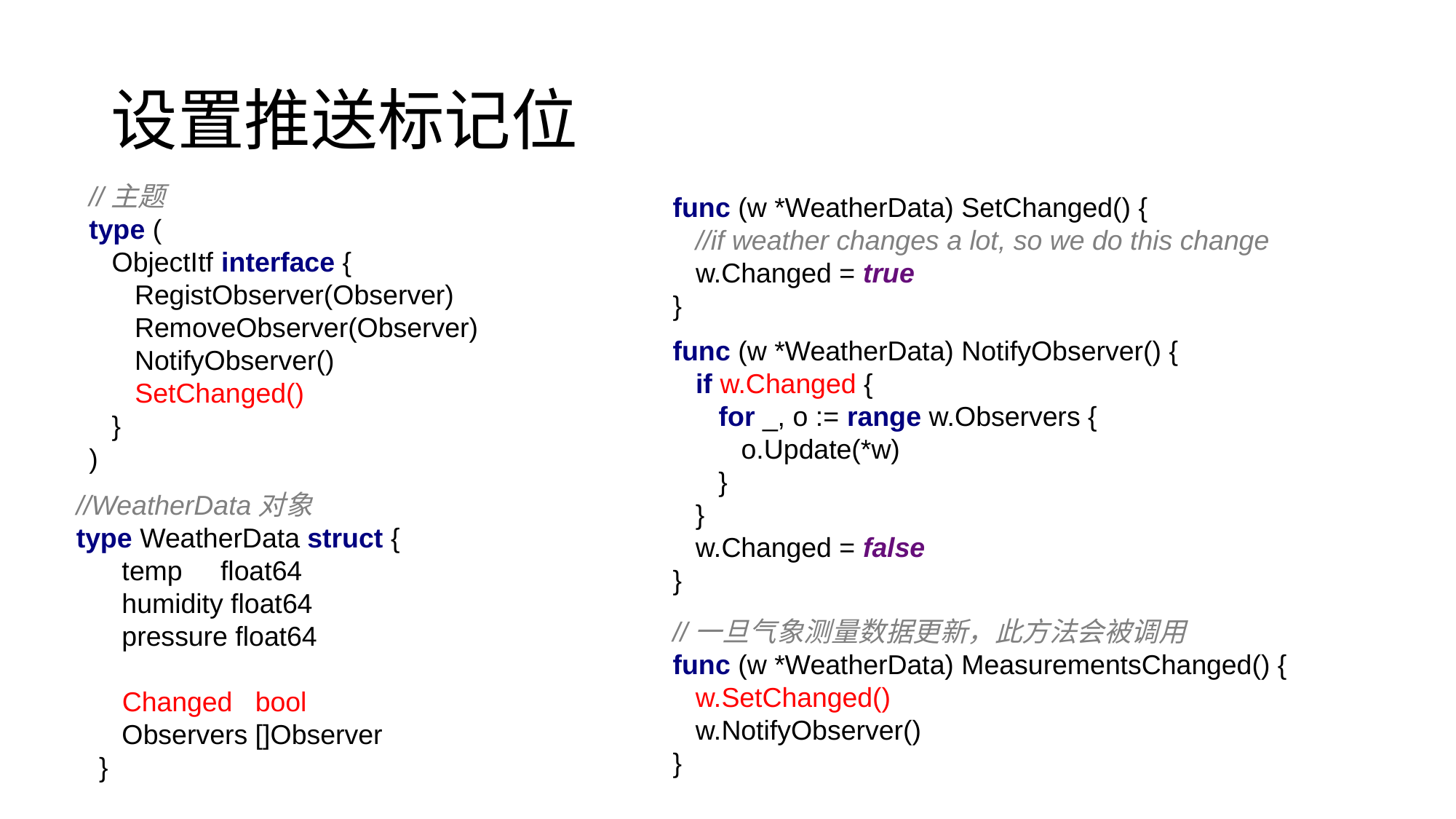

# 设置推送标记位
//主题
type (
   ObjectItf interface {
      RegistObserver(Observer)
      RemoveObserver(Observer)
      NotifyObserver()
      SetChanged()
   }
)
func (w *WeatherData) SetChanged() {
   //if weather changes a lot, so we do this change
   w.Changed = true
}
func (w *WeatherData) NotifyObserver() {
   if w.Changed {
      for _, o := range w.Observers {
         o.Update(*w)
      }
   }
   w.Changed = false
}
//WeatherData对象
type WeatherData struct {
      temp     float64
      humidity float64
      pressure float64
      Changed   bool
      Observers []Observer
   }
//一旦气象测量数据更新，此方法会被调用
func (w *WeatherData) MeasurementsChanged() {
   w.SetChanged()
   w.NotifyObserver()
}